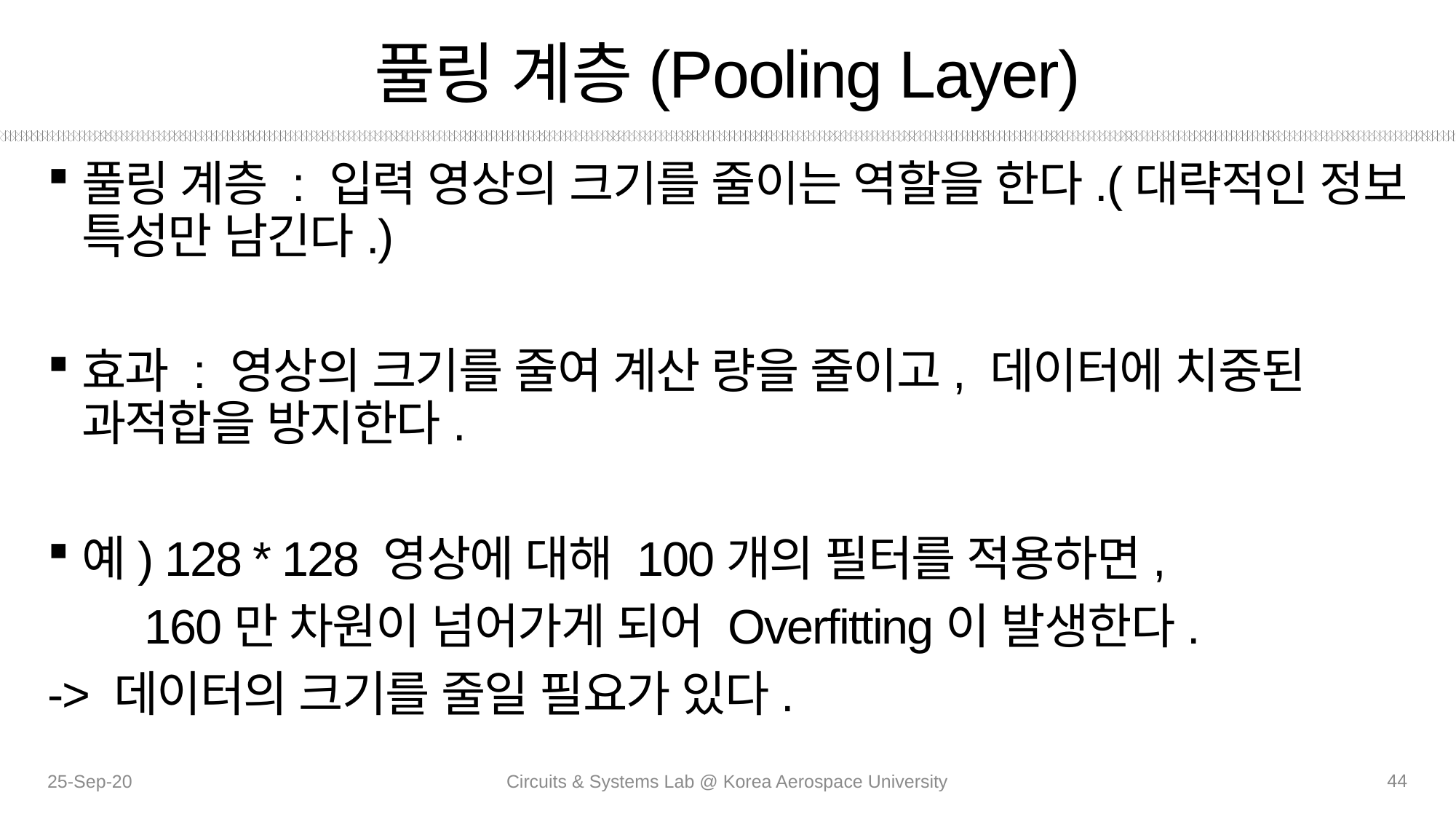

# 풀링 계층(Pooling Layer)
풀링 계층 : 입력 영상의 크기를 줄이는 역할을 한다.(대략적인 정보 특성만 남긴다.)

효과 : 영상의 크기를 줄여 계산 량을 줄이고, 데이터에 치중된 과적합을 방지한다.

예) 128 * 128 영상에 대해 100개의 필터를 적용하면,
        160만 차원이 넘어가게 되어 Overfitting이 발생한다.
-> 데이터의 크기를 줄일 필요가 있다.
44
25-Sep-20
Circuits & Systems Lab @ Korea Aerospace University